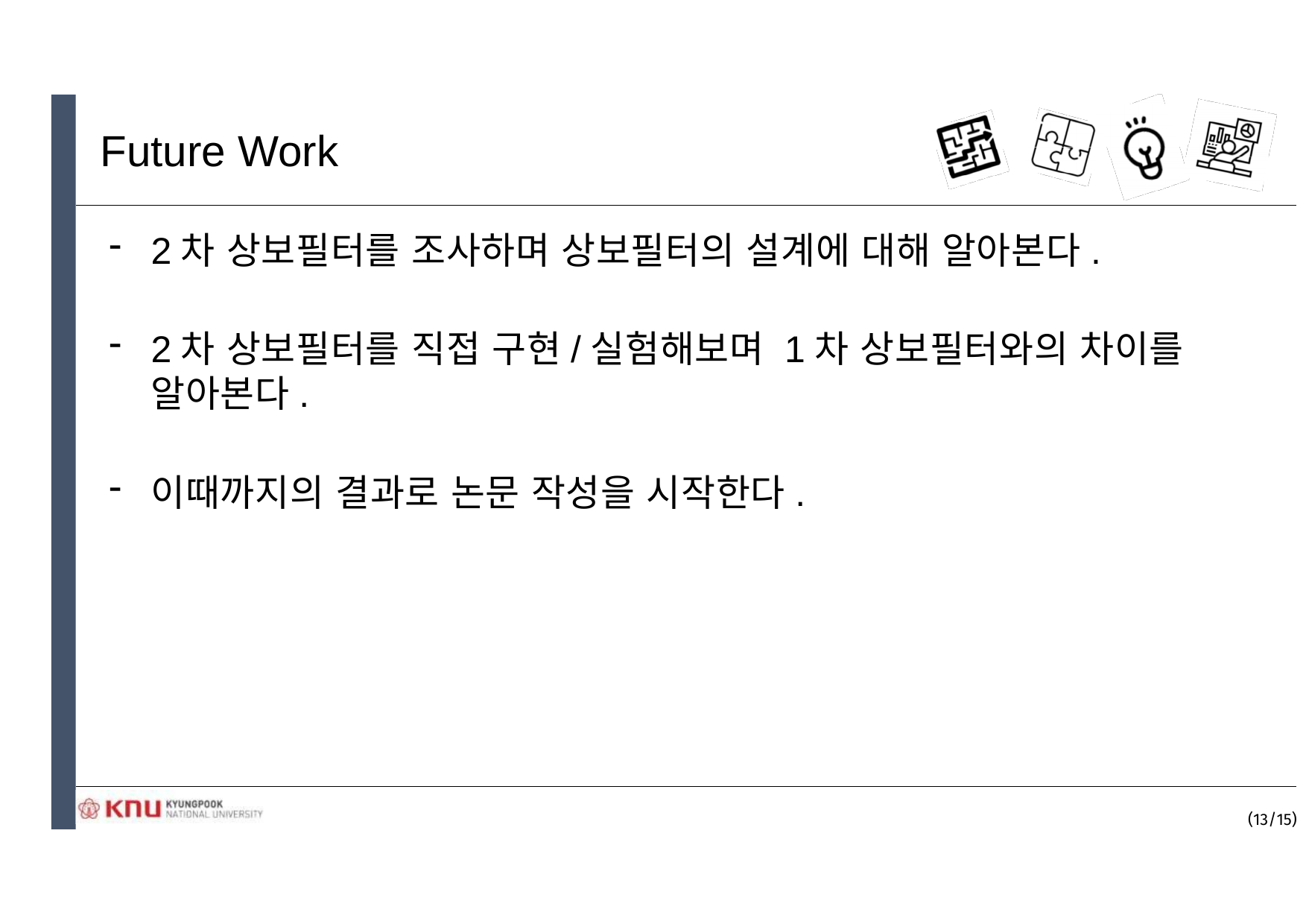

# Future Work
2차 상보필터를 조사하며 상보필터의 설계에 대해 알아본다.

2차 상보필터를 직접 구현/실험해보며 1차 상보필터와의 차이를 알아본다.

이때까지의 결과로 논문 작성을 시작한다.

(13/15)